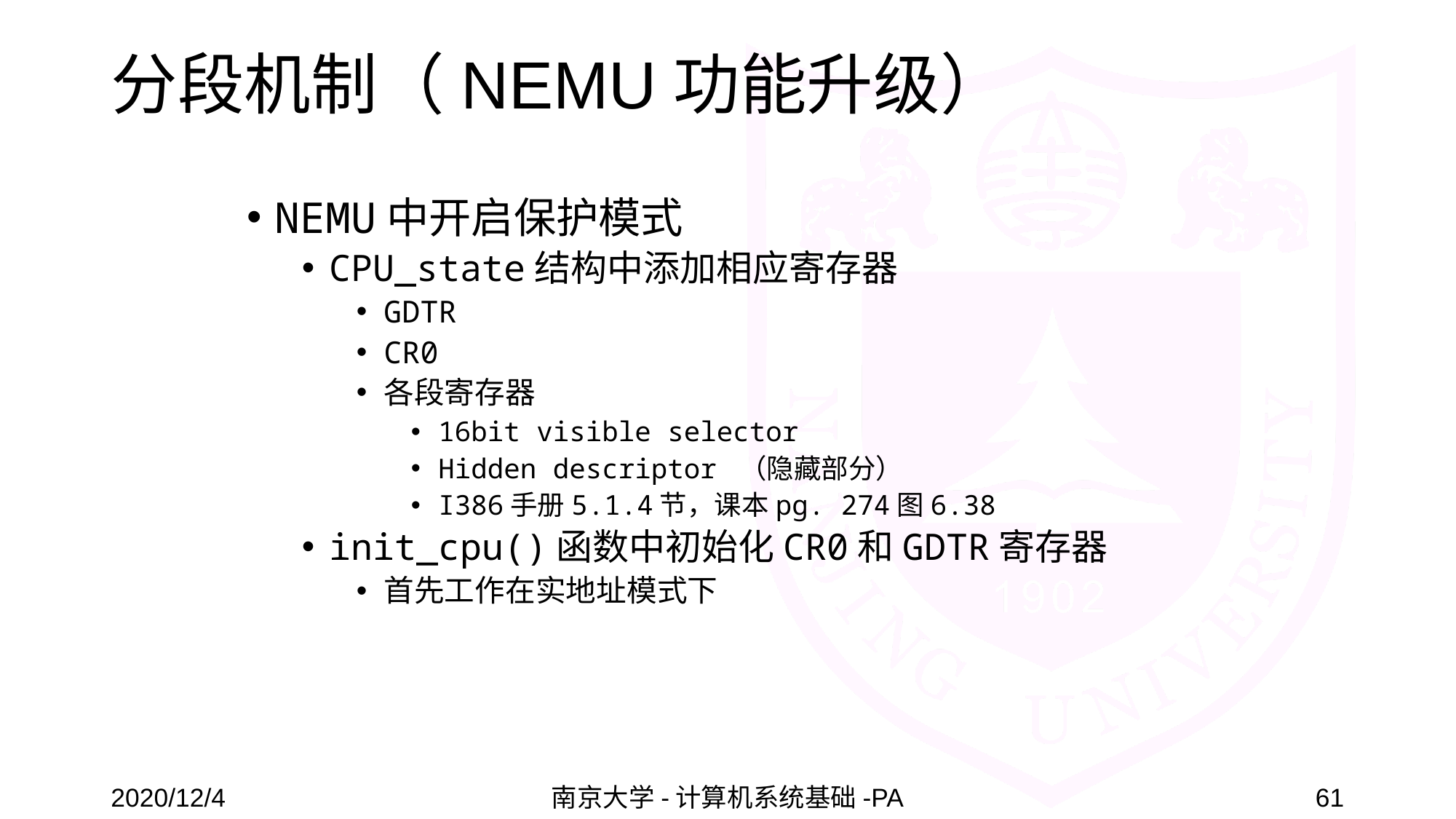

# 分段机制（NEMU功能升级）
NEMU中开启保护模式
CPU_state结构中添加相应寄存器
GDTR
CR0
各段寄存器
16bit visible selector
Hidden descriptor （隐藏部分）
I386手册5.1.4节，课本pg. 274图6.38
init_cpu()函数中初始化CR0和GDTR寄存器
首先工作在实地址模式下
2020/12/4
南京大学-计算机系统基础-PA
61